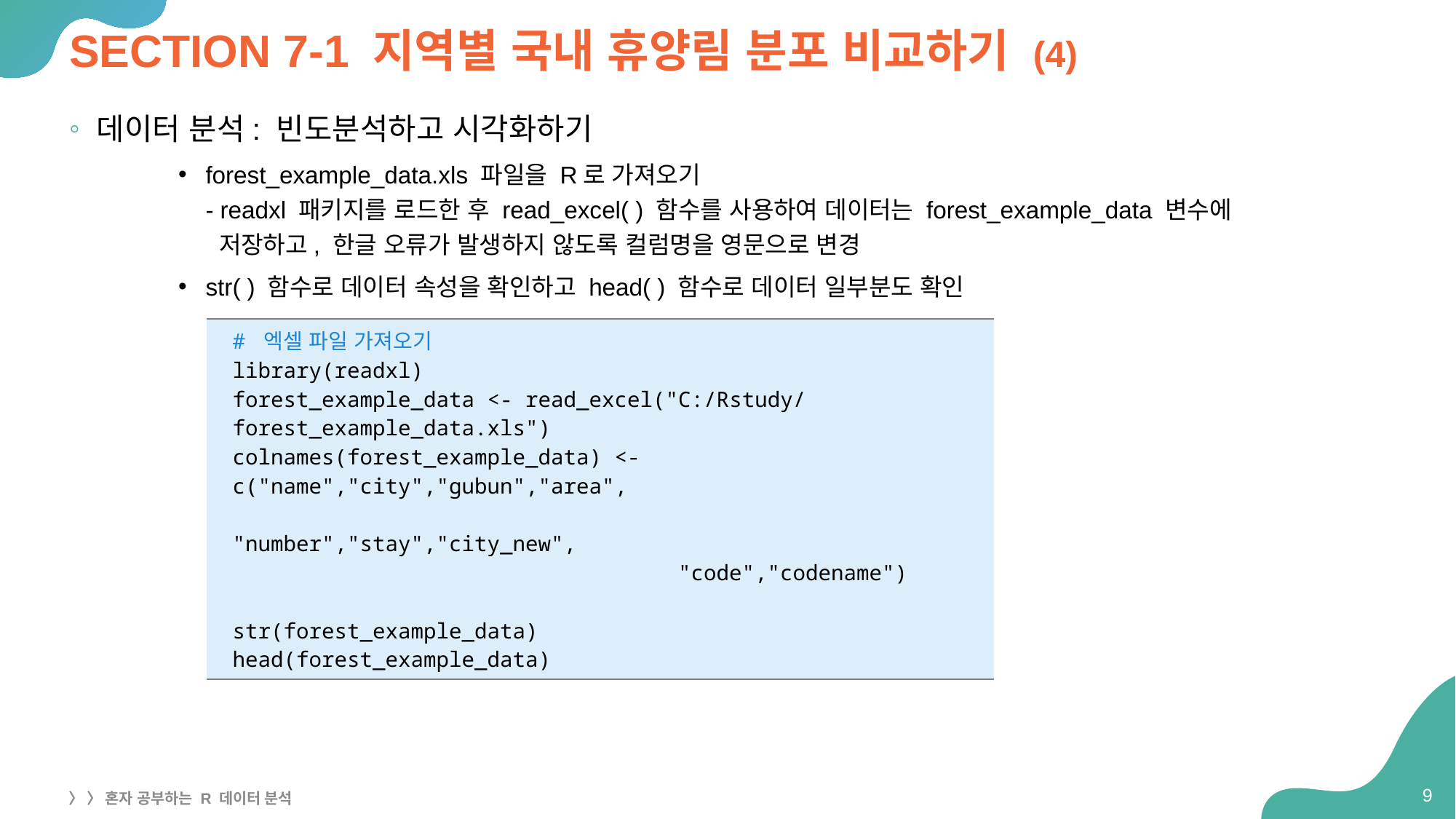

# SECTION 7-1 지역별 국내 휴양림 분포 비교하기 (4)
데이터 분석: 빈도분석하고 시각화하기
forest_example_data.xls 파일을 R로 가져오기
- readxl 패키지를 로드한 후 read_excel( ) 함수를 사용하여 데이터는 forest_example_data 변수에
  저장하고, 한글 오류가 발생하지 않도록 컬럼명을 영문으로 변경
str( ) 함수로 데이터 속성을 확인하고 head( ) 함수로 데이터 일부분도 확인
| # 엑셀 파일 가져오기 library(readxl) forest\_example\_data <- read\_excel("C:/Rstudy/forest\_example\_data.xls") colnames(forest\_example\_data) <- c("name","city","gubun","area", "number","stay","city\_new", "code","codename") str(forest\_example\_data) head(forest\_example\_data) |
| --- |
9
〉 〉 혼자 공부하는 R 데이터 분석